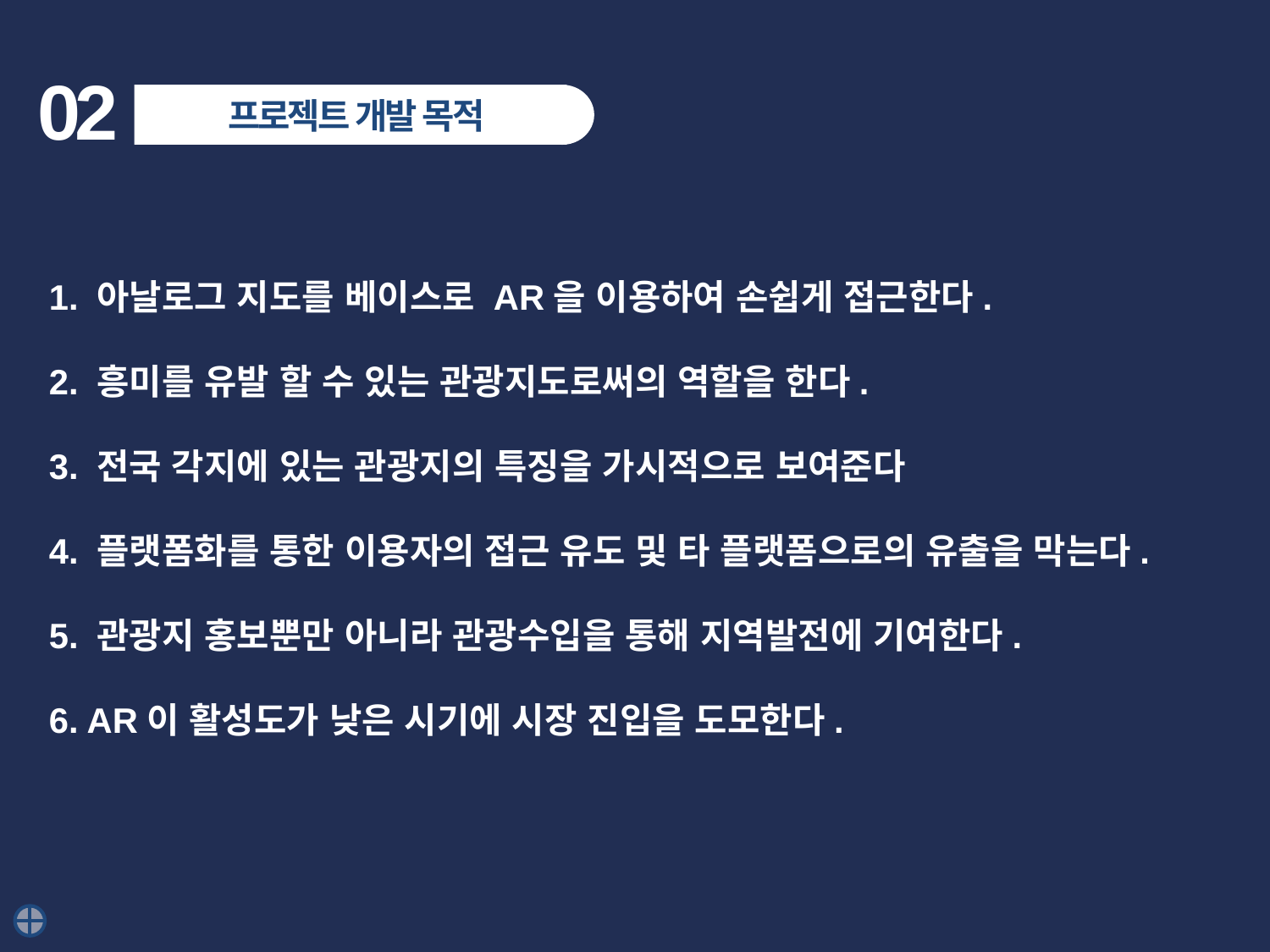

02

프로젝트 개발 목적
1. 아날로그 지도를 베이스로 AR을 이용하여 손쉽게 접근한다.

2. 흥미를 유발 할 수 있는 관광지도로써의 역할을 한다.

3. 전국 각지에 있는 관광지의 특징을 가시적으로 보여준다

4. 플랫폼화를 통한 이용자의 접근 유도 및 타 플랫폼으로의 유출을 막는다.

5. 관광지 홍보뿐만 아니라 관광수입을 통해 지역발전에 기여한다.

6. AR이 활성도가 낮은 시기에 시장 진입을 도모한다.